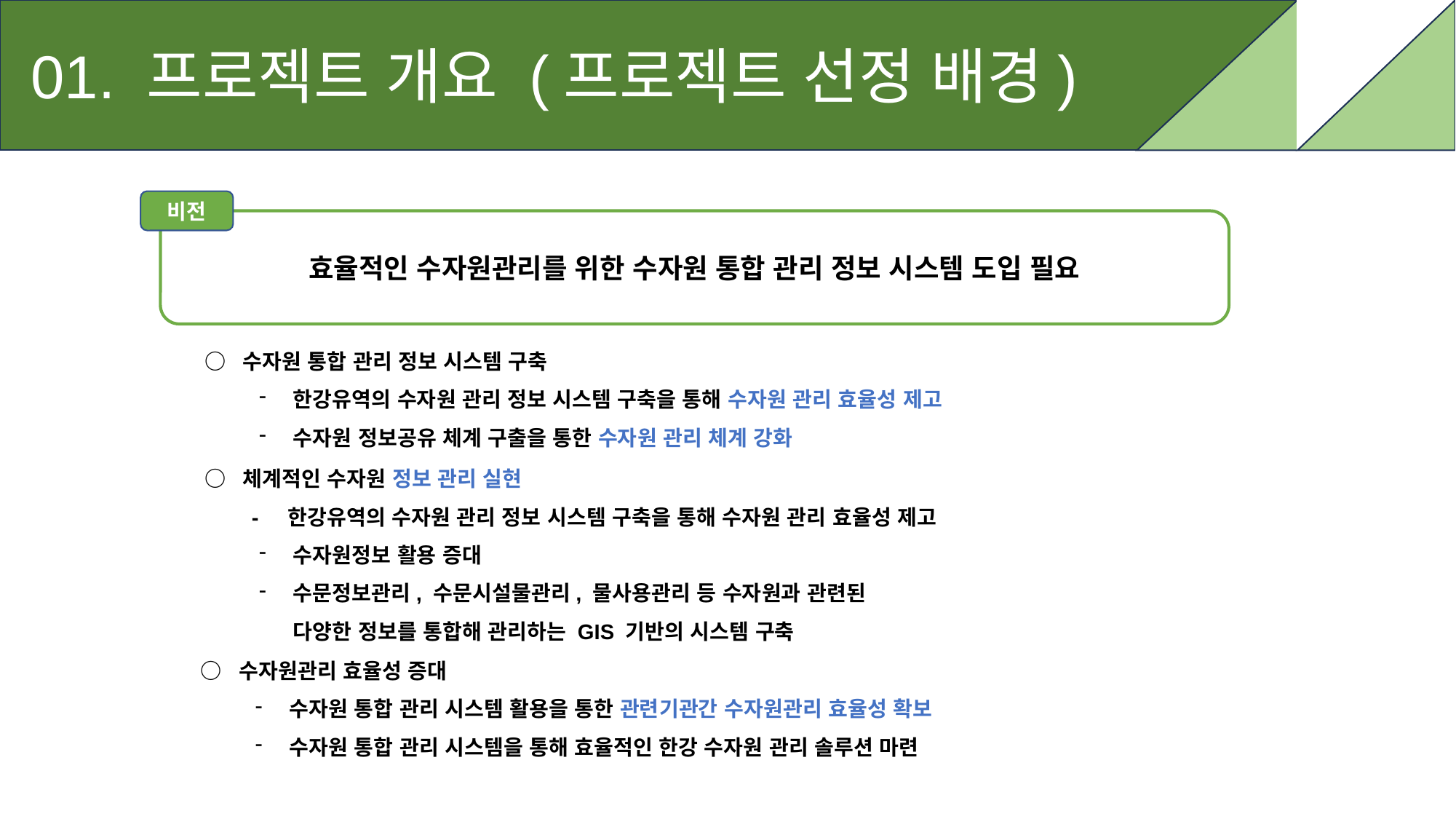

01. 프로젝트 개요 (프로젝트 선정 배경)
비전
효율적인 수자원관리를 위한 수자원 통합 관리 정보 시스템 도입 필요
○  수자원 통합 관리 정보 시스템 구축
한강유역의 수자원 관리 정보 시스템 구축을 통해 수자원 관리 효율성 제고
수자원 정보공유 체계 구출을 통한 수자원 관리 체계 강화
○  체계적인 수자원 정보 관리 실현
       -    한강유역의 수자원 관리 정보 시스템 구축을 통해 수자원 관리 효율성 제고
수자원정보 활용 증대
수문정보관리, 수문시설물관리, 물사용관리 등 수자원과 관련된
다양한 정보를 통합해 관리하는 GIS 기반의 시스템 구축
○  수자원관리 효율성 증대
수자원 통합 관리 시스템 활용을 통한 관련기관간 수자원관리 효율성 확보
수자원 통합 관리 시스템을 통해 효율적인 한강 수자원 관리 솔루션 마련